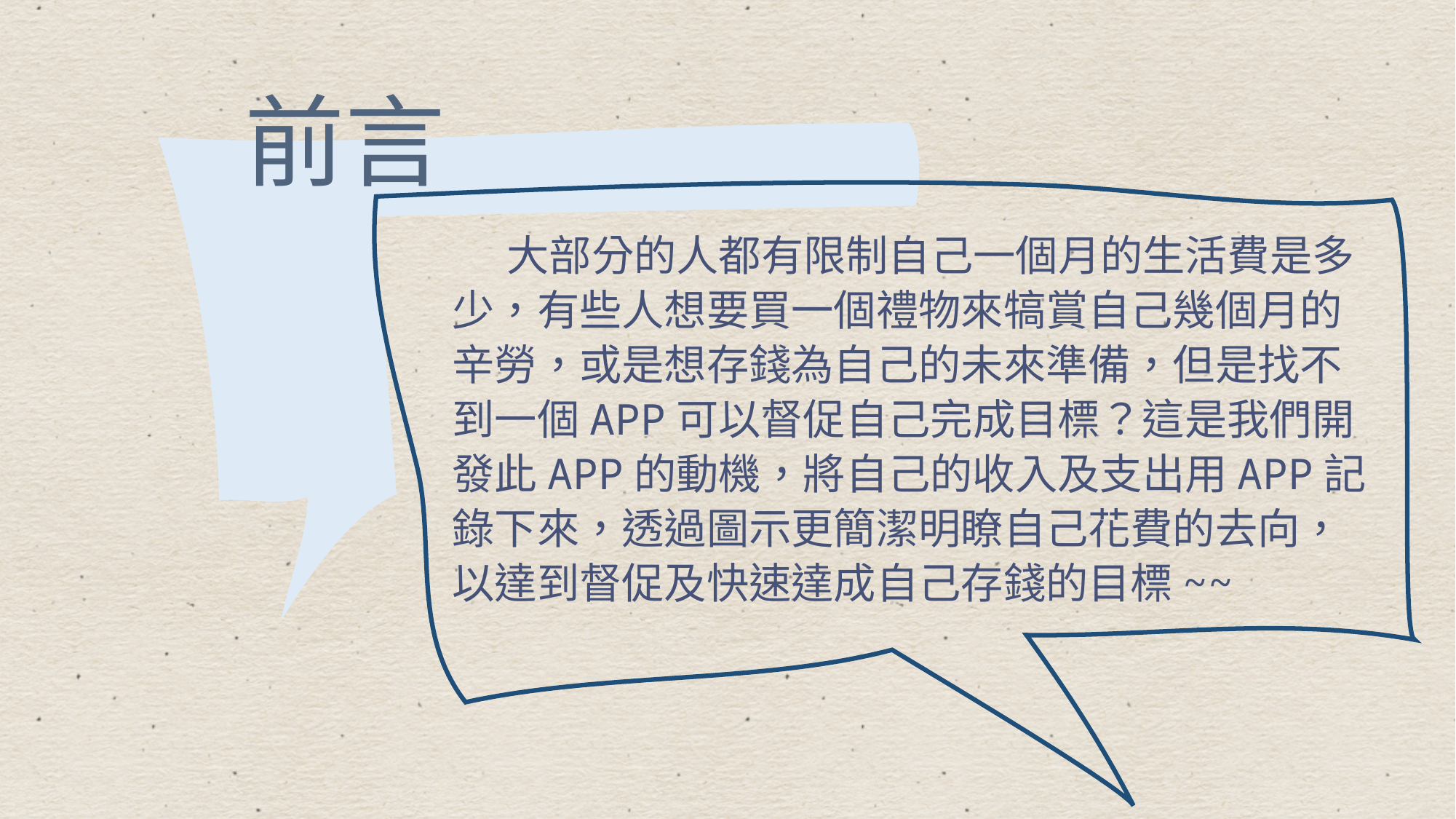

前言

大部分的人都有限制自己一個月的生活費是多少，有些人想要買一個禮物來犒賞自己幾個月的辛勞，或是想存錢為自己的未來準備，但是找不到一個APP可以督促自己完成目標？這是我們開發此APP的動機，將自己的收入及支出用APP記錄下來，透過圖示更簡潔明瞭自己花費的去向，以達到督促及快速達成自己存錢的目標~~